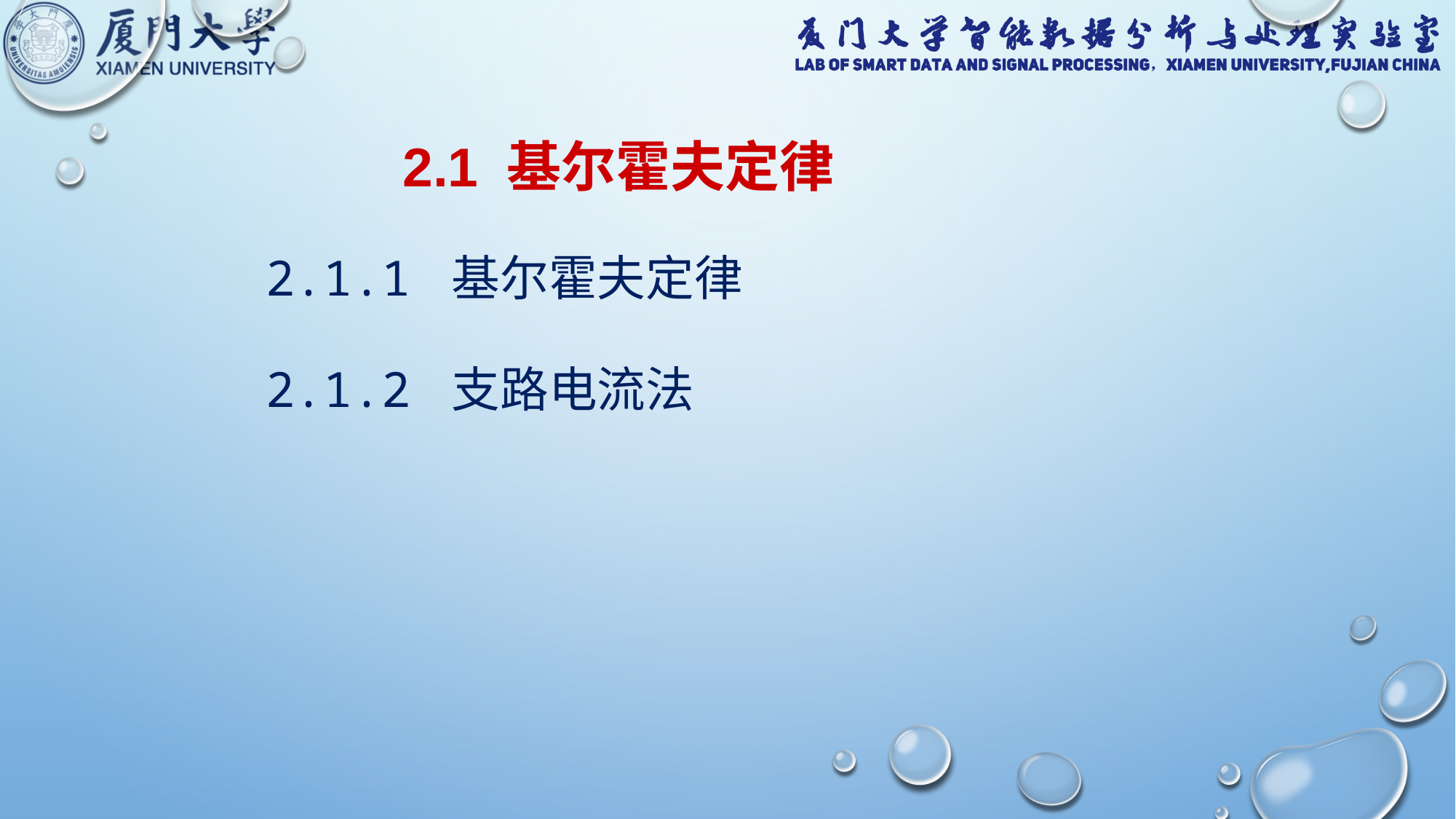

2.1 基尔霍夫定律

2.1.1 基尔霍夫定律
2.1.2 支路电流法
3